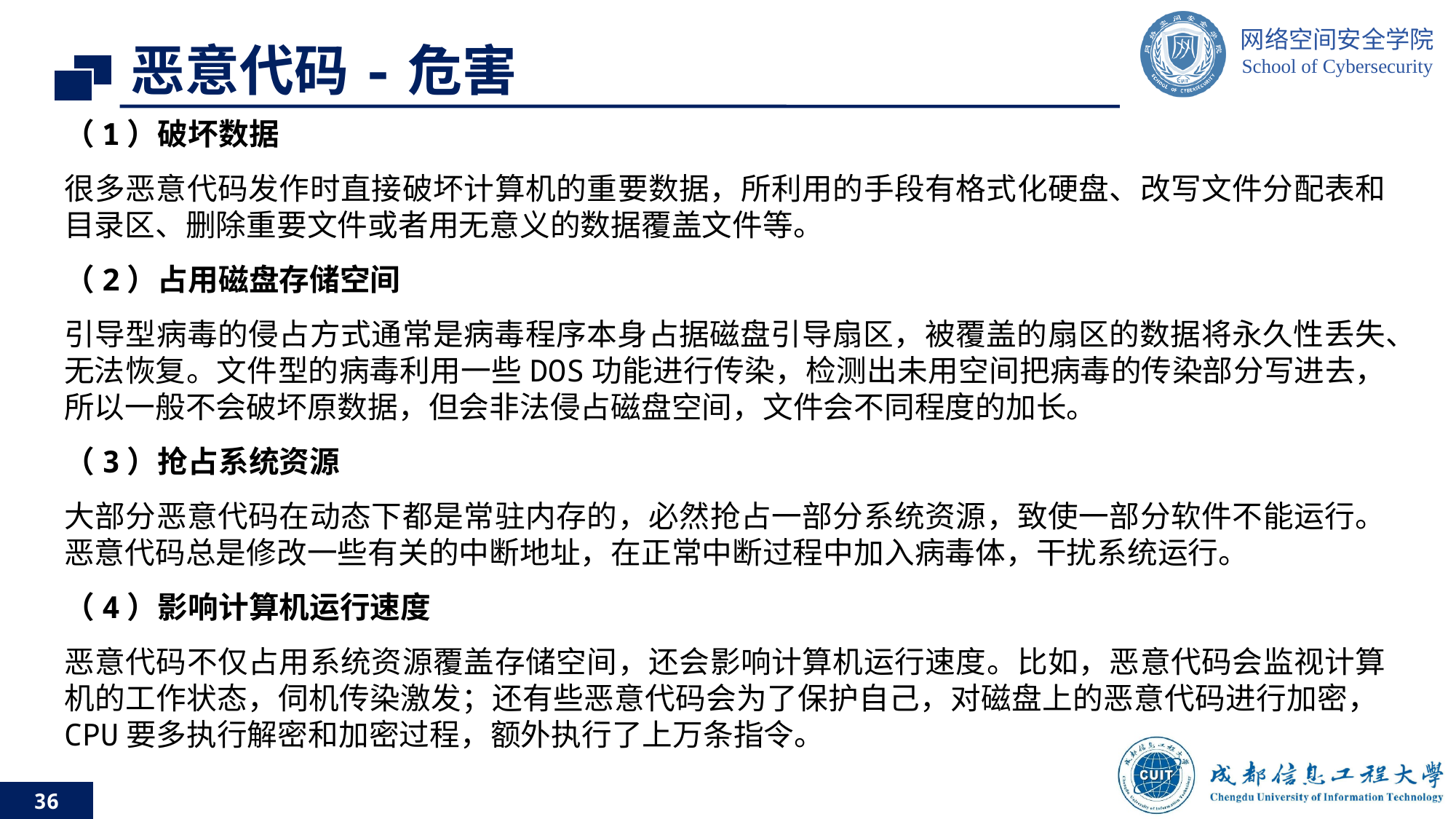

# 恶意代码-危害
（1）破坏数据
很多恶意代码发作时直接破坏计算机的重要数据，所利用的手段有格式化硬盘、改写文件分配表和目录区、删除重要文件或者用无意义的数据覆盖文件等。
（2）占用磁盘存储空间
引导型病毒的侵占方式通常是病毒程序本身占据磁盘引导扇区，被覆盖的扇区的数据将永久性丢失、无法恢复。文件型的病毒利用一些DOS功能进行传染，检测出未用空间把病毒的传染部分写进去，所以一般不会破坏原数据，但会非法侵占磁盘空间，文件会不同程度的加长。
（3）抢占系统资源
大部分恶意代码在动态下都是常驻内存的，必然抢占一部分系统资源，致使一部分软件不能运行。恶意代码总是修改一些有关的中断地址，在正常中断过程中加入病毒体，干扰系统运行。
（4）影响计算机运行速度
恶意代码不仅占用系统资源覆盖存储空间，还会影响计算机运行速度。比如，恶意代码会监视计算机的工作状态，伺机传染激发；还有些恶意代码会为了保护自己，对磁盘上的恶意代码进行加密，CPU要多执行解密和加密过程，额外执行了上万条指令。

36